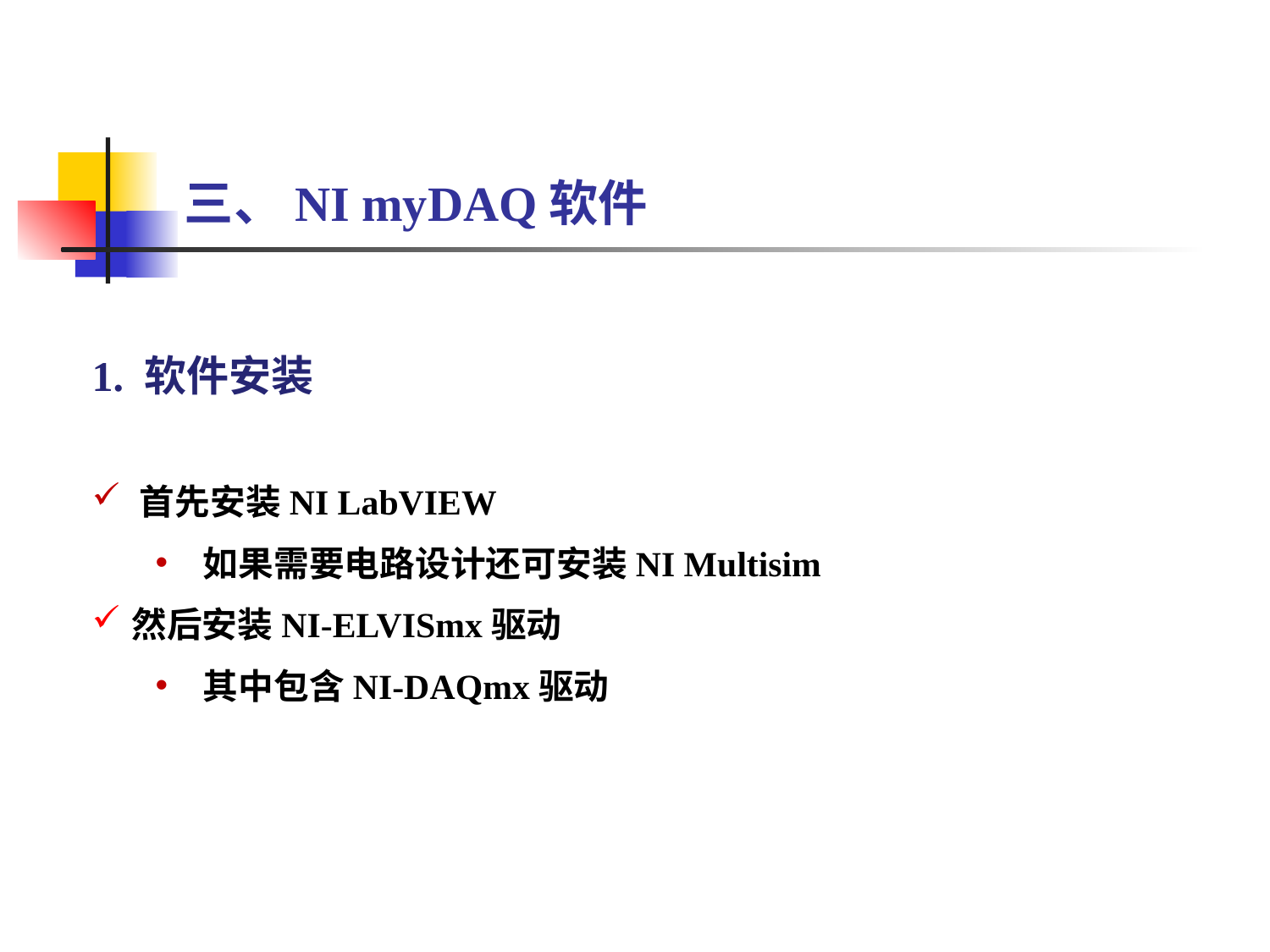

三、NI myDAQ软件
1. 软件安装

首先安装NI LabVIEW
如果需要电路设计还可安装NI Multisim
然后安装NI-ELVISmx驱动
其中包含NI-DAQmx驱动